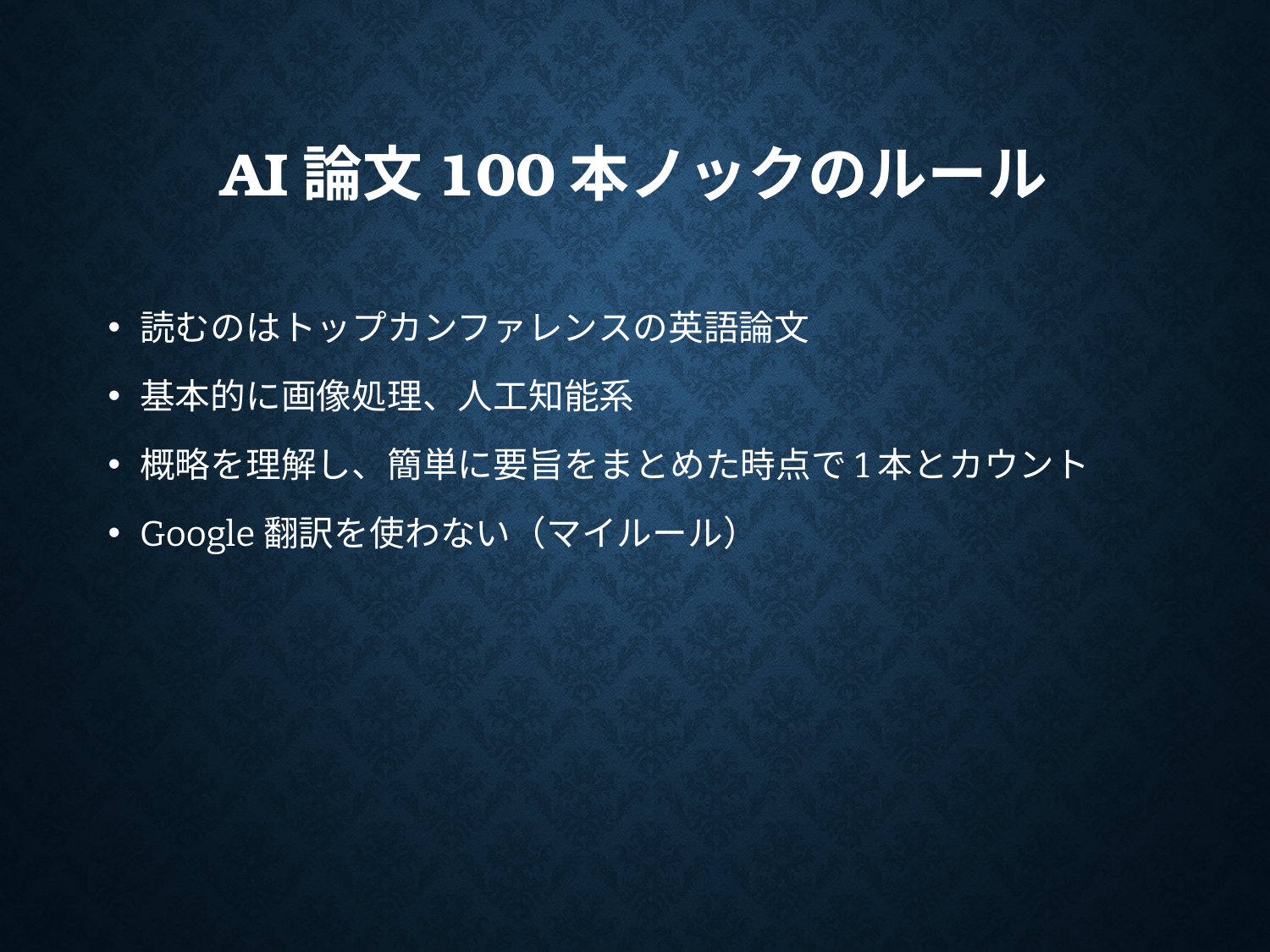

# AI論文100本ノックのルール
読むのはトップカンファレンスの英語論文
基本的に画像処理、人工知能系
概略を理解し、簡単に要旨をまとめた時点で1本とカウント
Google翻訳を使わない（マイルール）